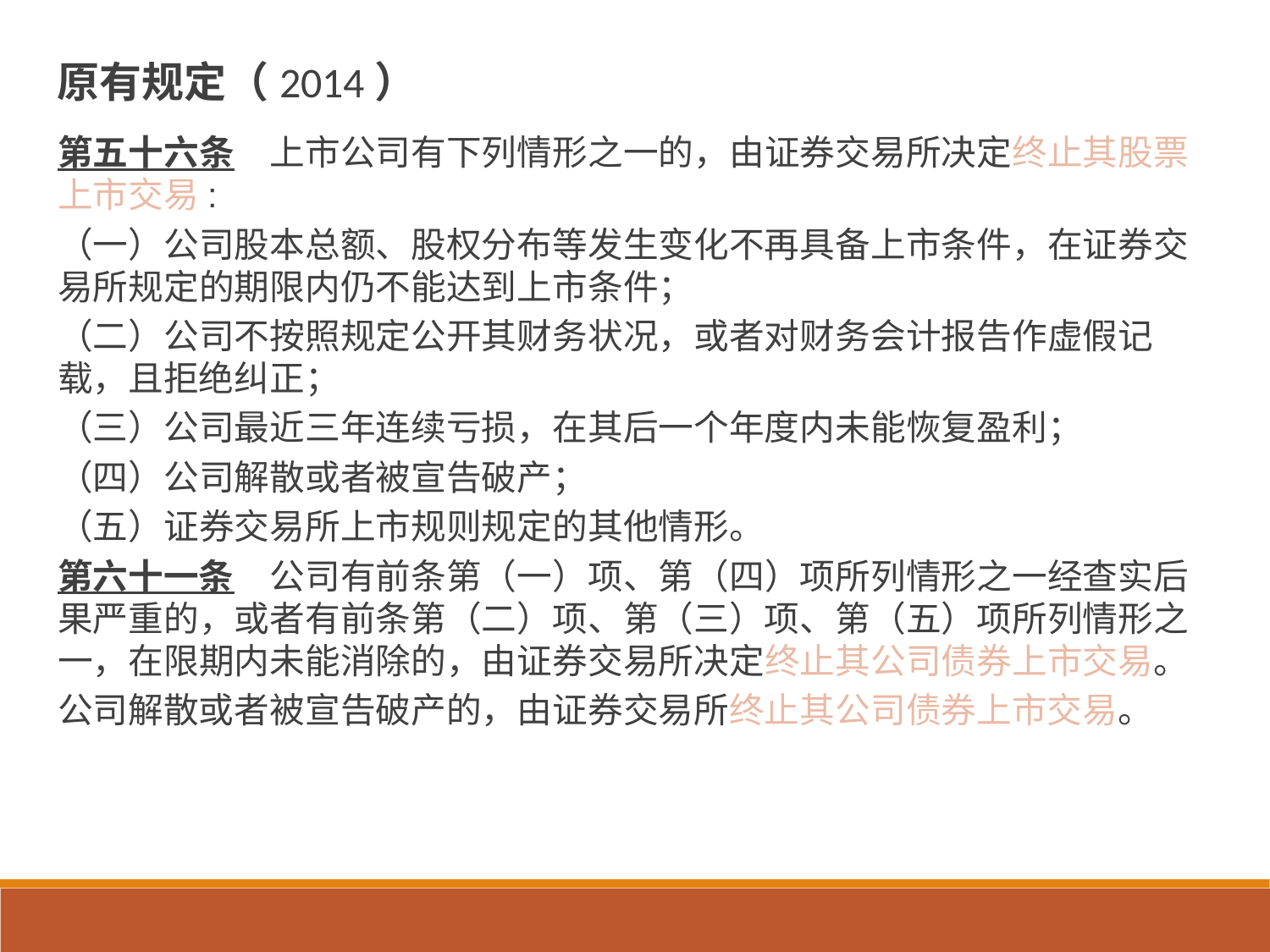

# 原有规定（2014）
第五十六条　上市公司有下列情形之一的，由证券交易所决定终止其股票上市交易:
（一）公司股本总额、股权分布等发生变化不再具备上市条件，在证券交易所规定的期限内仍不能达到上市条件；
（二）公司不按照规定公开其财务状况，或者对财务会计报告作虚假记载，且拒绝纠正；
（三）公司最近三年连续亏损，在其后一个年度内未能恢复盈利；
（四）公司解散或者被宣告破产；
（五）证券交易所上市规则规定的其他情形。
第六十一条　公司有前条第（一）项、第（四）项所列情形之一经查实后果严重的，或者有前条第（二）项、第（三）项、第（五）项所列情形之一，在限期内未能消除的，由证券交易所决定终止其公司债券上市交易。
公司解散或者被宣告破产的，由证券交易所终止其公司债券上市交易。